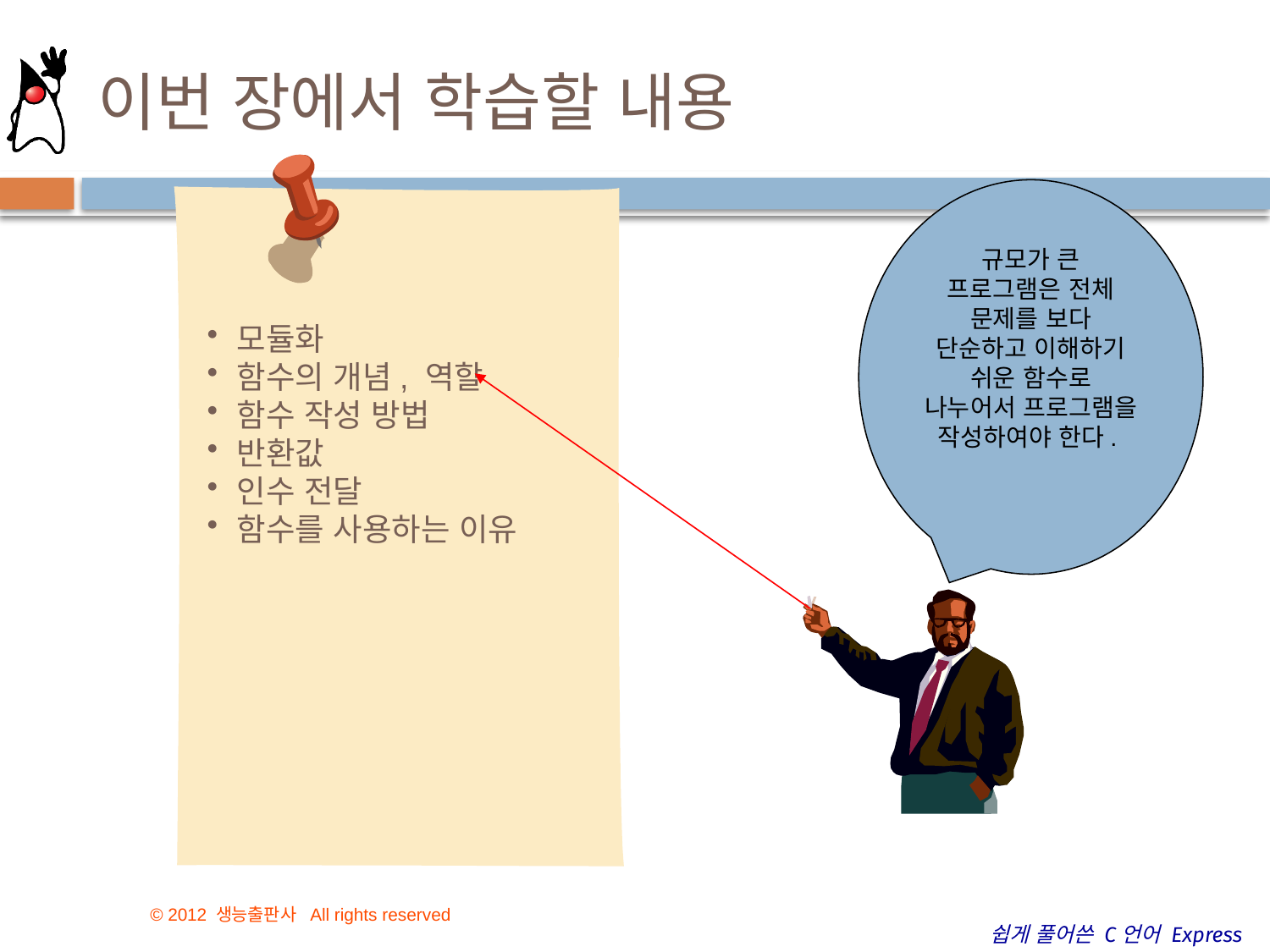

# 이번 장에서 학습할 내용

규모가 큰 프로그램은 전체 문제를 보다 단순하고 이해하기 쉬운 함수로 나누어서 프로그램을 작성하여야 한다.

모듈화
함수의 개념, 역할
함수 작성 방법
반환값
인수 전달
함수를 사용하는 이유